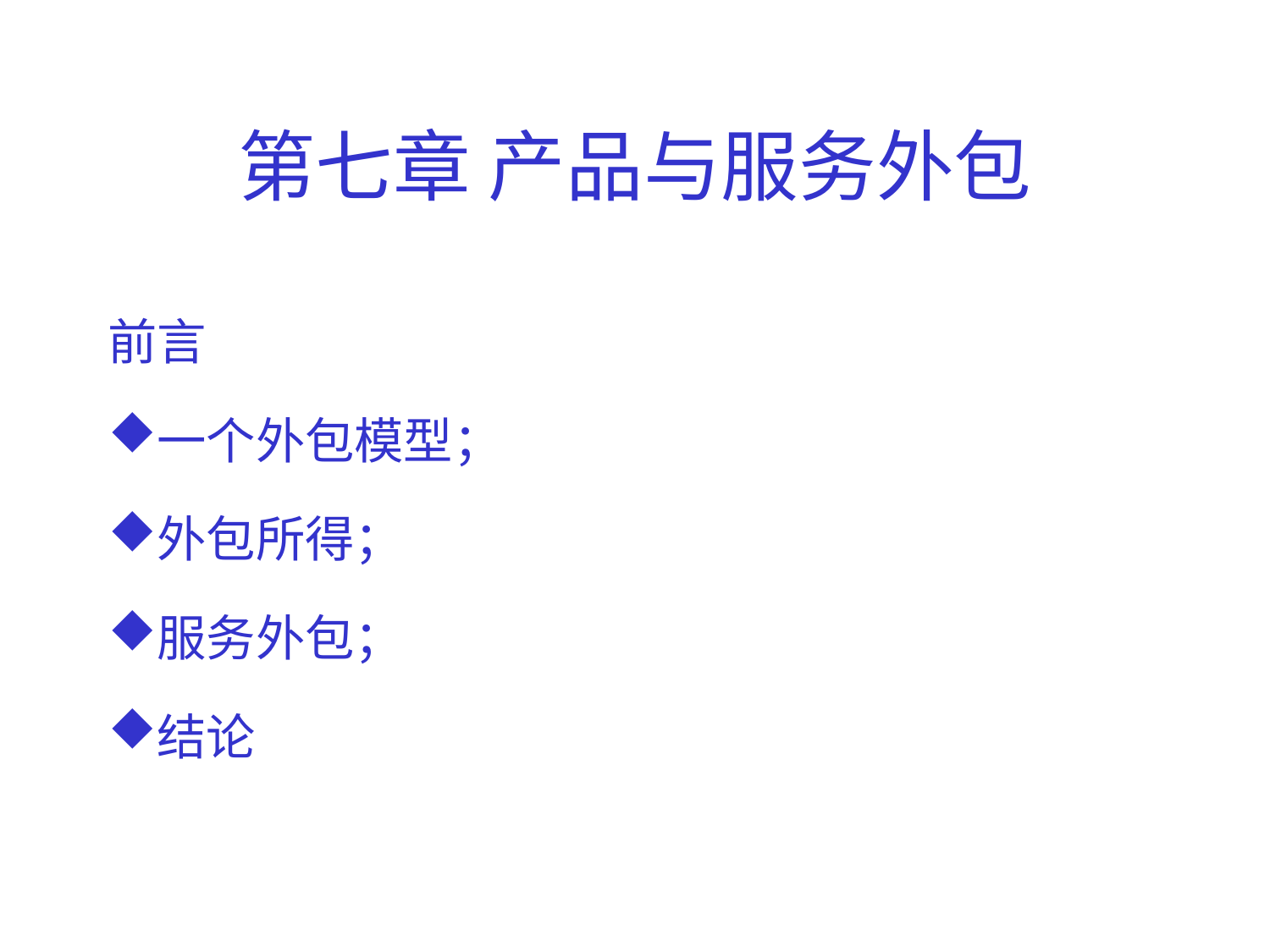

# 第七章 产品与服务外包
前言
一个外包模型；
外包所得；
服务外包；
结论